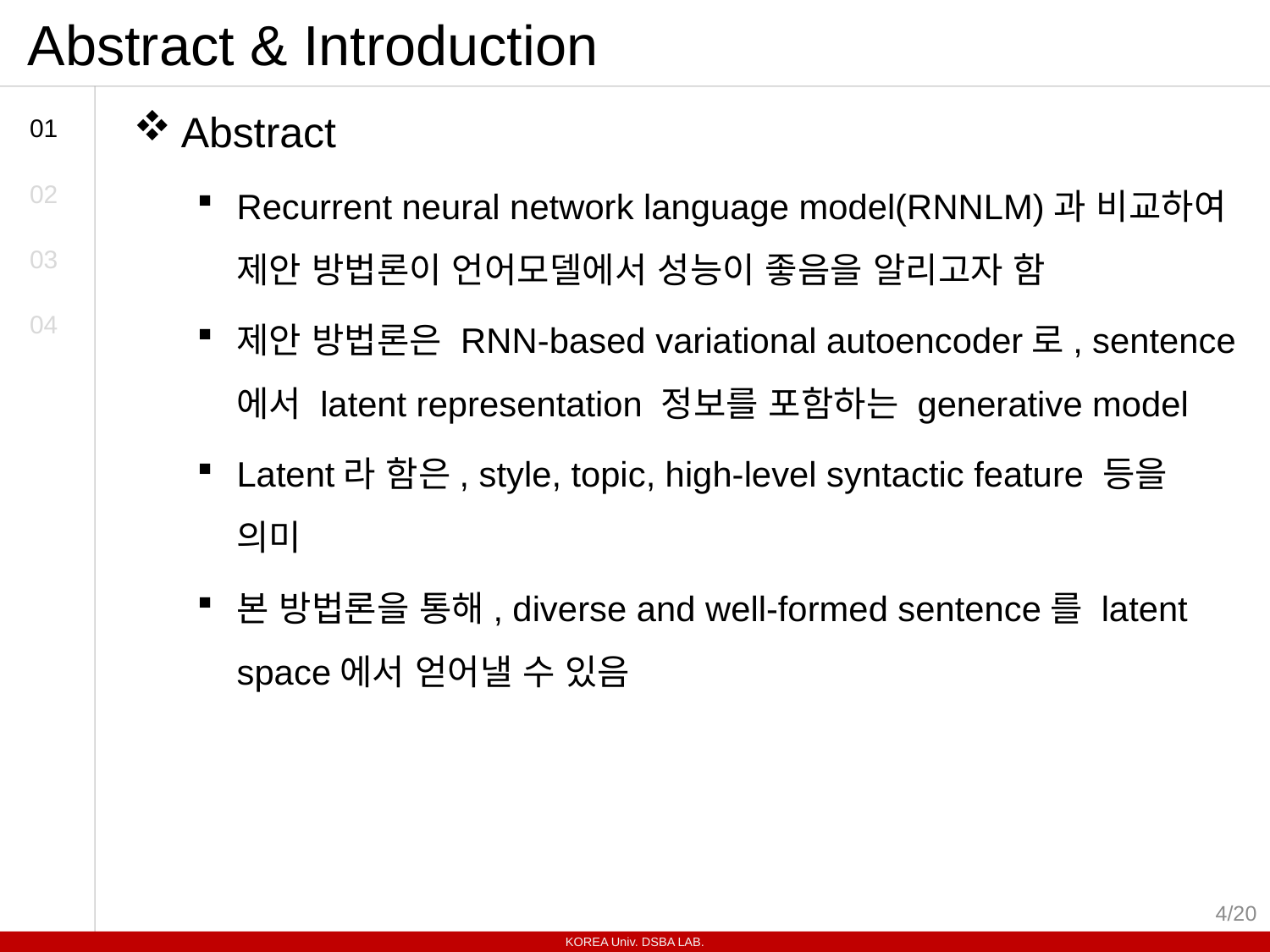

# Abstract & Introduction
Abstract
Recurrent neural network language model(RNNLM)과 비교하여 제안 방법론이 언어모델에서 성능이 좋음을 알리고자 함
제안 방법론은 RNN-based variational autoencoder로, sentence에서 latent representation 정보를 포함하는 generative model
Latent라 함은, style, topic, high-level syntactic feature 등을 의미
본 방법론을 통해, diverse and well-formed sentence를 latent space에서 얻어낼 수 있음

01
02
03
04
4/20